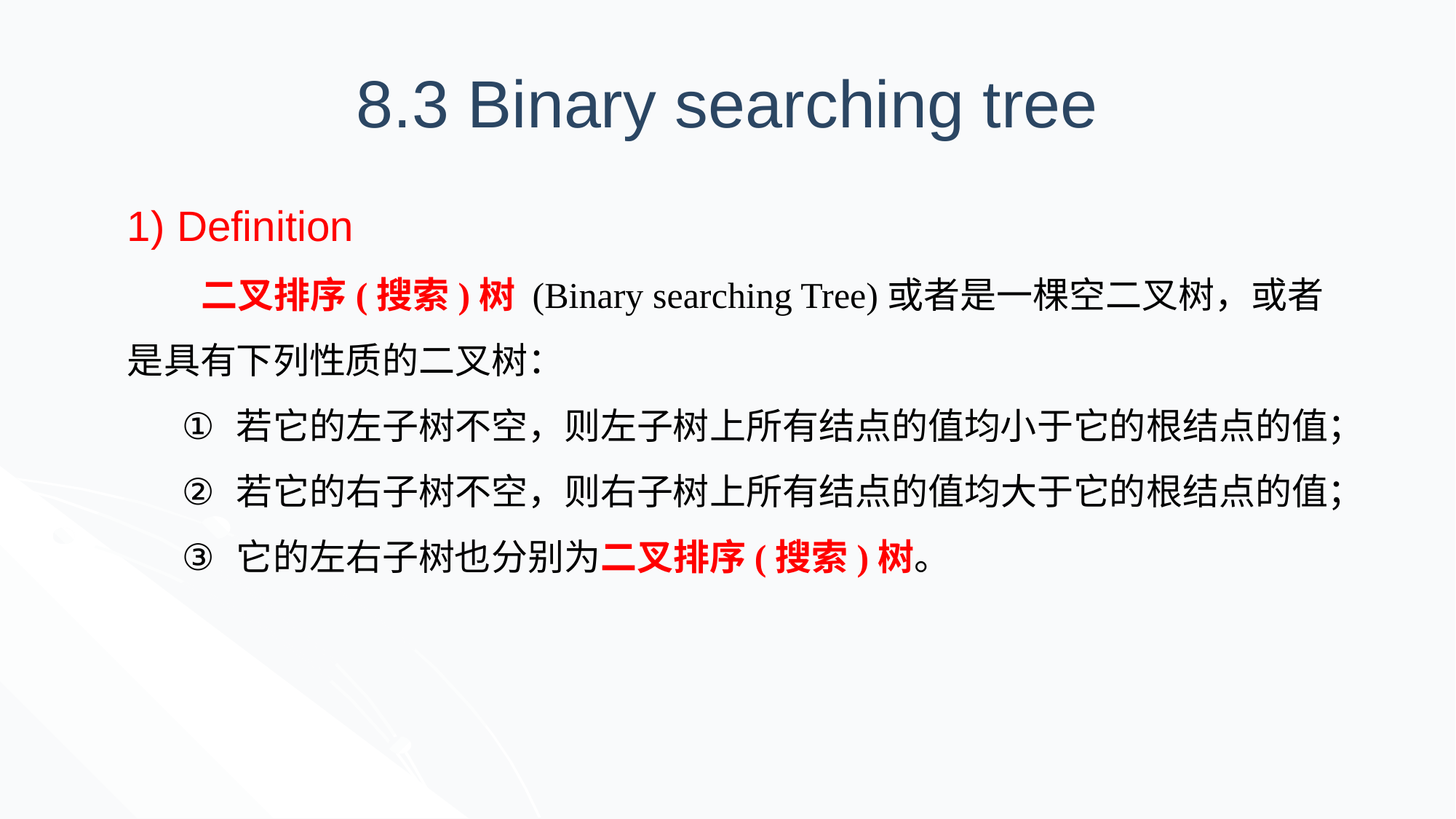

# 8.3 Binary searching tree
1) Definition
        二叉排序(搜索)树 (Binary searching Tree)或者是一棵空二叉树，或者是具有下列性质的二叉树：
若它的左子树不空，则左子树上所有结点的值均小于它的根结点的值；
若它的右子树不空，则右子树上所有结点的值均大于它的根结点的值；
它的左右子树也分别为二叉排序(搜索)树。